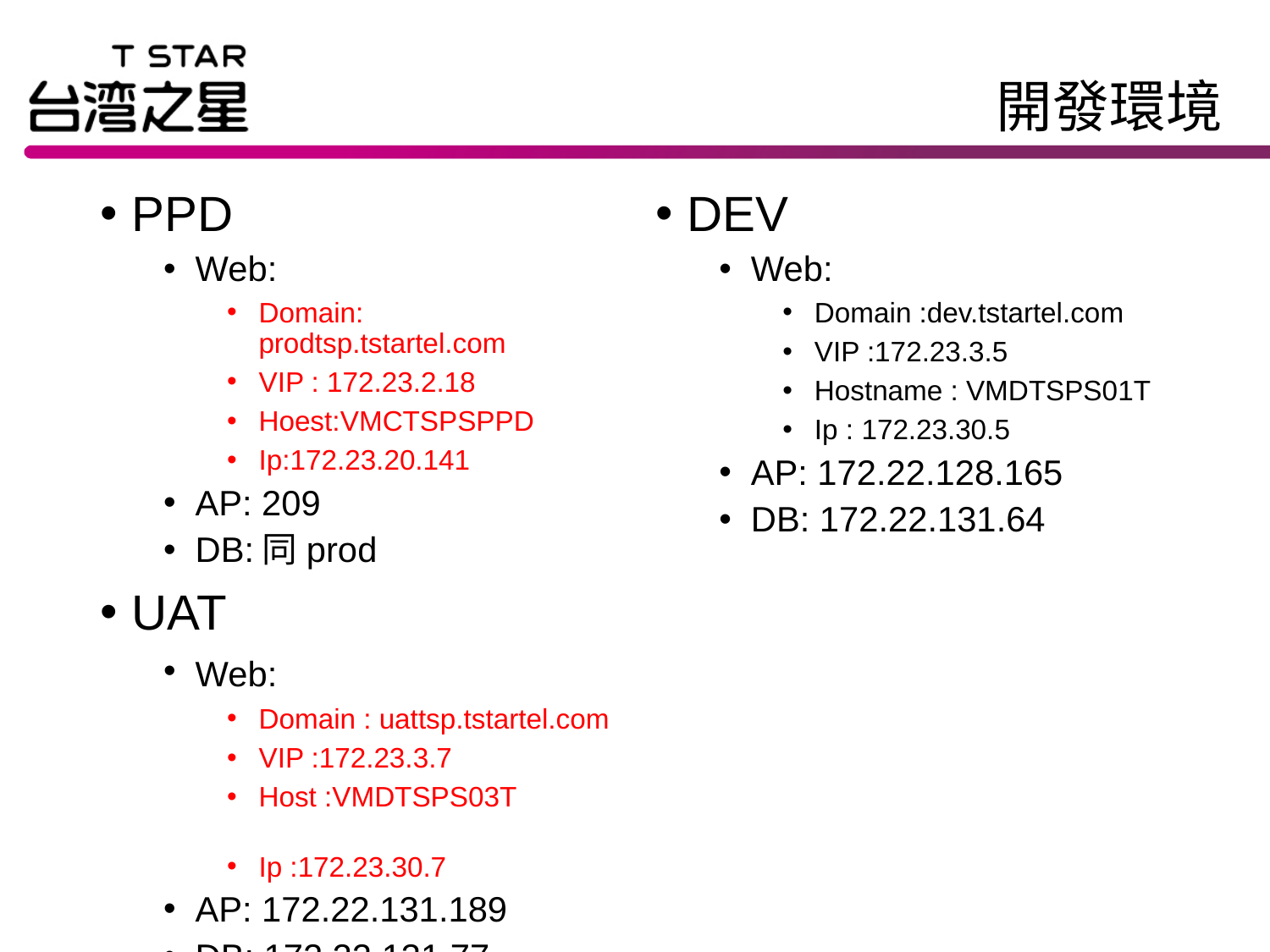

# 開發環境
PPD
Web:
Domain: prodtsp.tstartel.com
VIP : 172.23.2.18
Hoest:VMCTSPSPPD
Ip:172.23.20.141
AP: 209
DB:同prod
UAT
Web:
Domain : uattsp.tstartel.com
VIP :172.23.3.7
Host :VMDTSPS03T
Ip :172.23.30.7
AP: 172.22.131.189
DB: 172.22.131.77

DEV
Web:
Domain :dev.tstartel.com
VIP :172.23.3.5
Hostname : VMDTSPS01T
Ip : 172.23.30.5
AP: 172.22.128.165
DB: 172.22.131.64